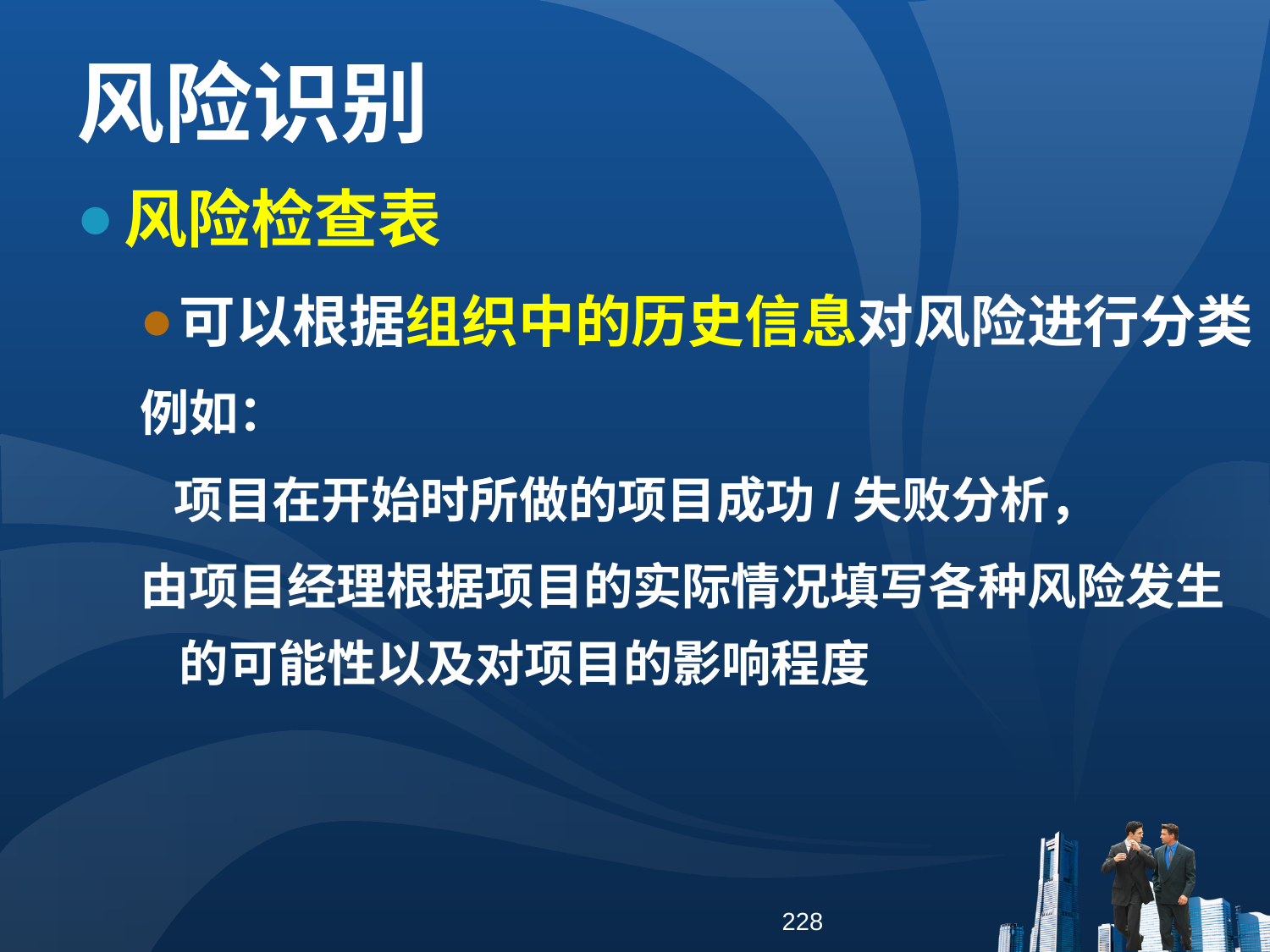

风险识别
风险检查表
可以根据组织中的历史信息对风险进行分类
例如：
  项目在开始时所做的项目成功/失败分析，
由项目经理根据项目的实际情况填写各种风险发生的可能性以及对项目的影响程度
228